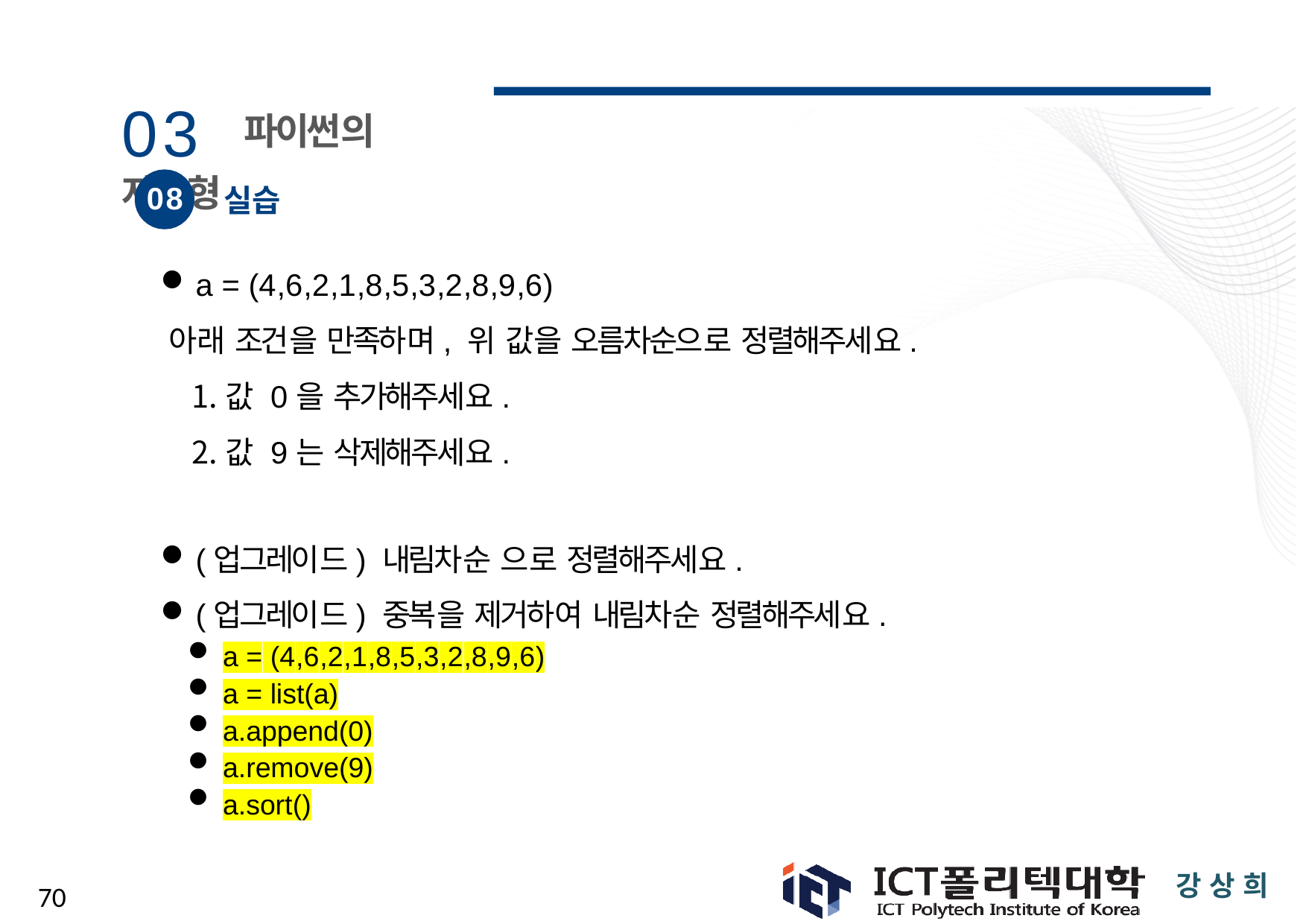

# 03 파이썬의 자료형

08
실습
a = (4,6,2,1,8,5,3,2,8,9,6)
아래 조건을 만족하며, 위 값을 오름차순으로 정렬해주세요.
값 0을 추가해주세요.
값 9는 삭제해주세요.

(업그레이드) 내림차순 으로 정렬해주세요.
(업그레이드) 중복을 제거하여 내림차순 정렬해주세요.
a = (4,6,2,1,8,5,3,2,8,9,6)
a = list(a)
a.append(0)
a.remove(9)
a.sort()